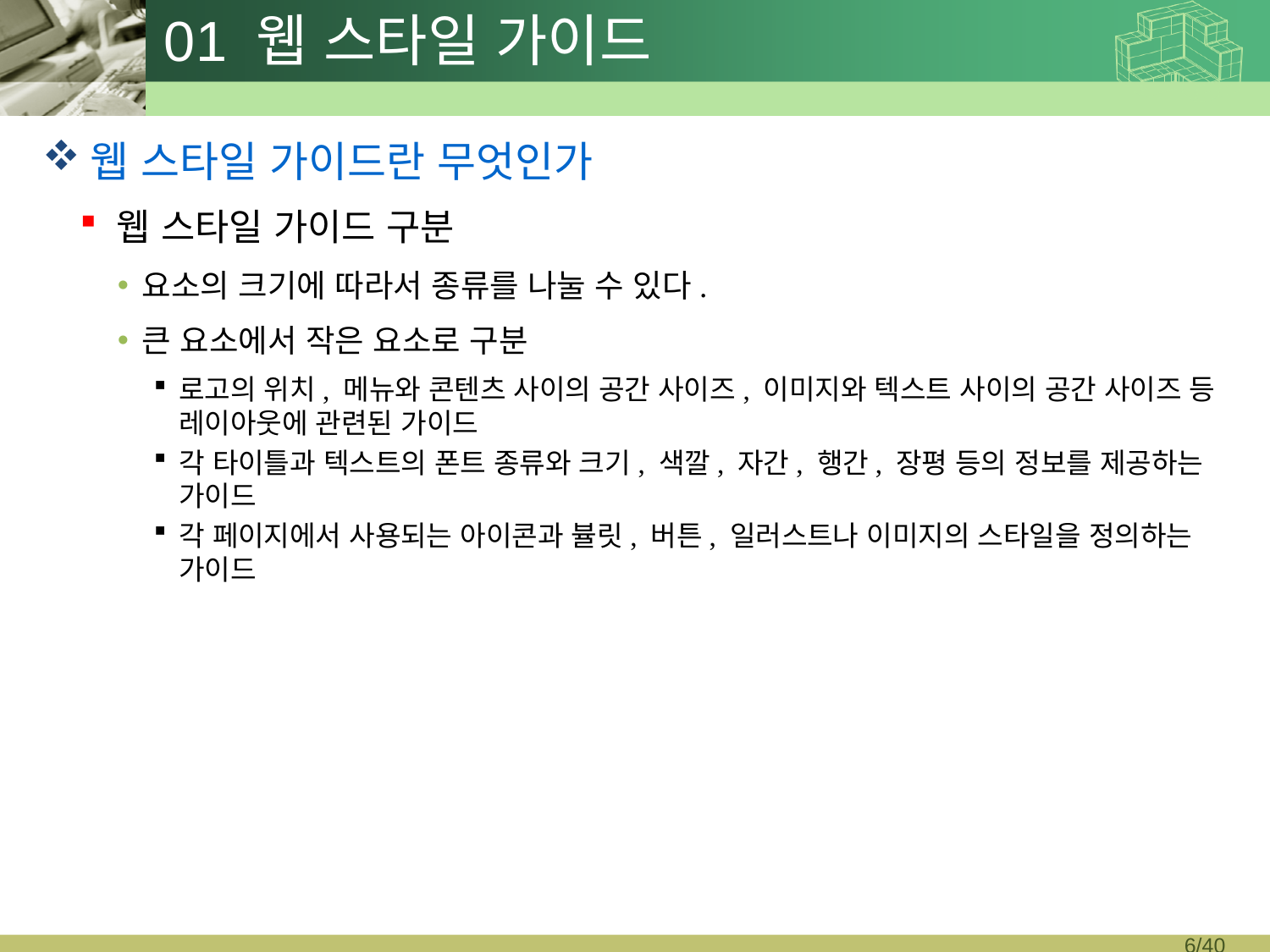

# 01 웹 스타일 가이드
웹 스타일 가이드란 무엇인가
웹 스타일 가이드 구분
요소의 크기에 따라서 종류를 나눌 수 있다.
큰 요소에서 작은 요소로 구분
로고의 위치, 메뉴와 콘텐츠 사이의 공간 사이즈, 이미지와 텍스트 사이의 공간 사이즈 등 레이아웃에 관련된 가이드
각 타이틀과 텍스트의 폰트 종류와 크기, 색깔, 자간, 행간, 장평 등의 정보를 제공하는 가이드
각 페이지에서 사용되는 아이콘과 뷸릿, 버튼, 일러스트나 이미지의 스타일을 정의하는 가이드